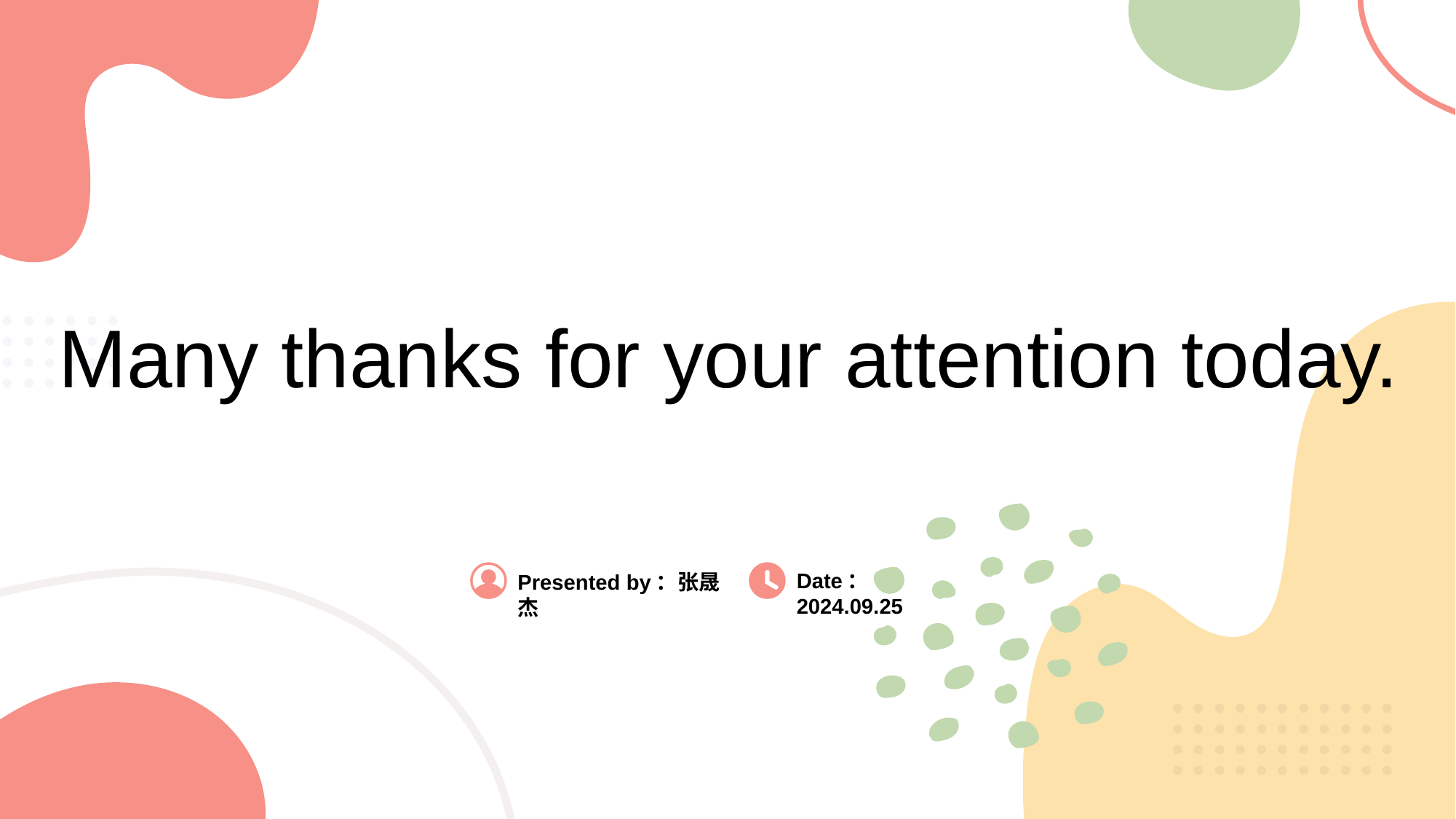

Many thanks for your attention today.

Date：2024.09.25

Presented by：张晟杰